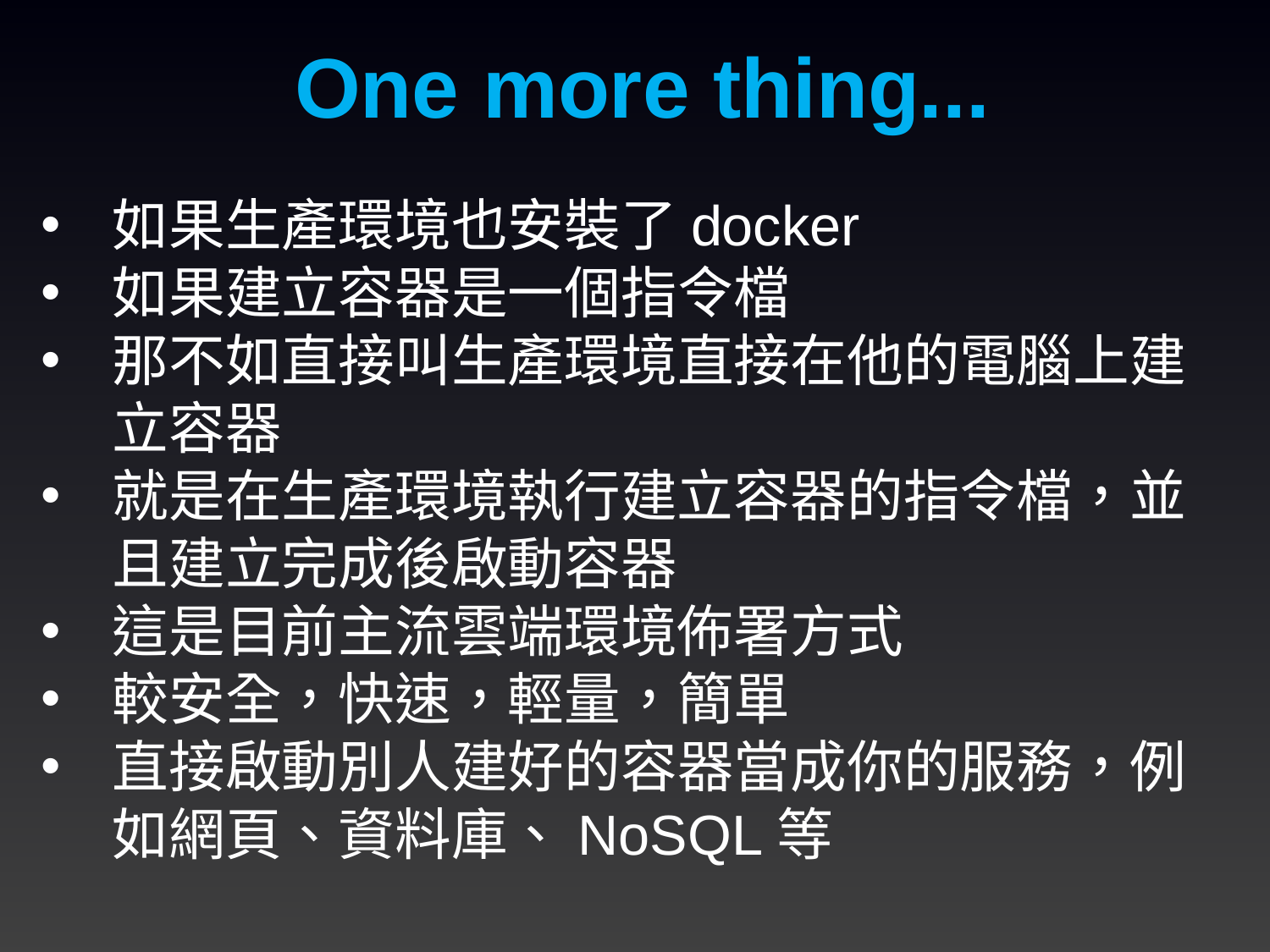

One more thing...
如果生產環境也安裝了docker
如果建立容器是一個指令檔
那不如直接叫生產環境直接在他的電腦上建立容器
就是在生產環境執行建立容器的指令檔，並且建立完成後啟動容器
這是目前主流雲端環境佈署方式
較安全，快速，輕量，簡單
直接啟動別人建好的容器當成你的服務，例如網頁、資料庫、NoSQL等